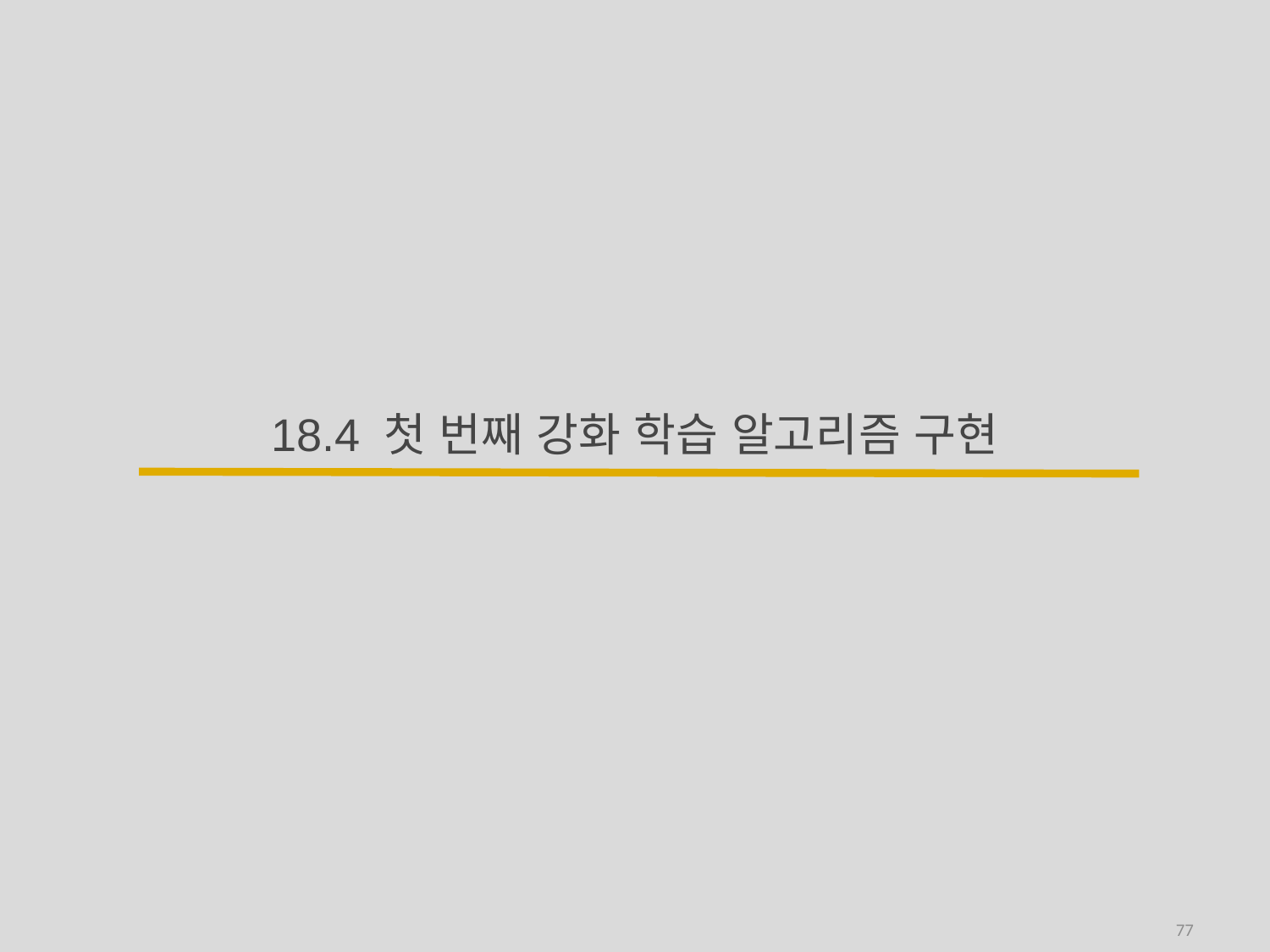

# 18.4 첫 번째 강화 학습 알고리즘 구현
77